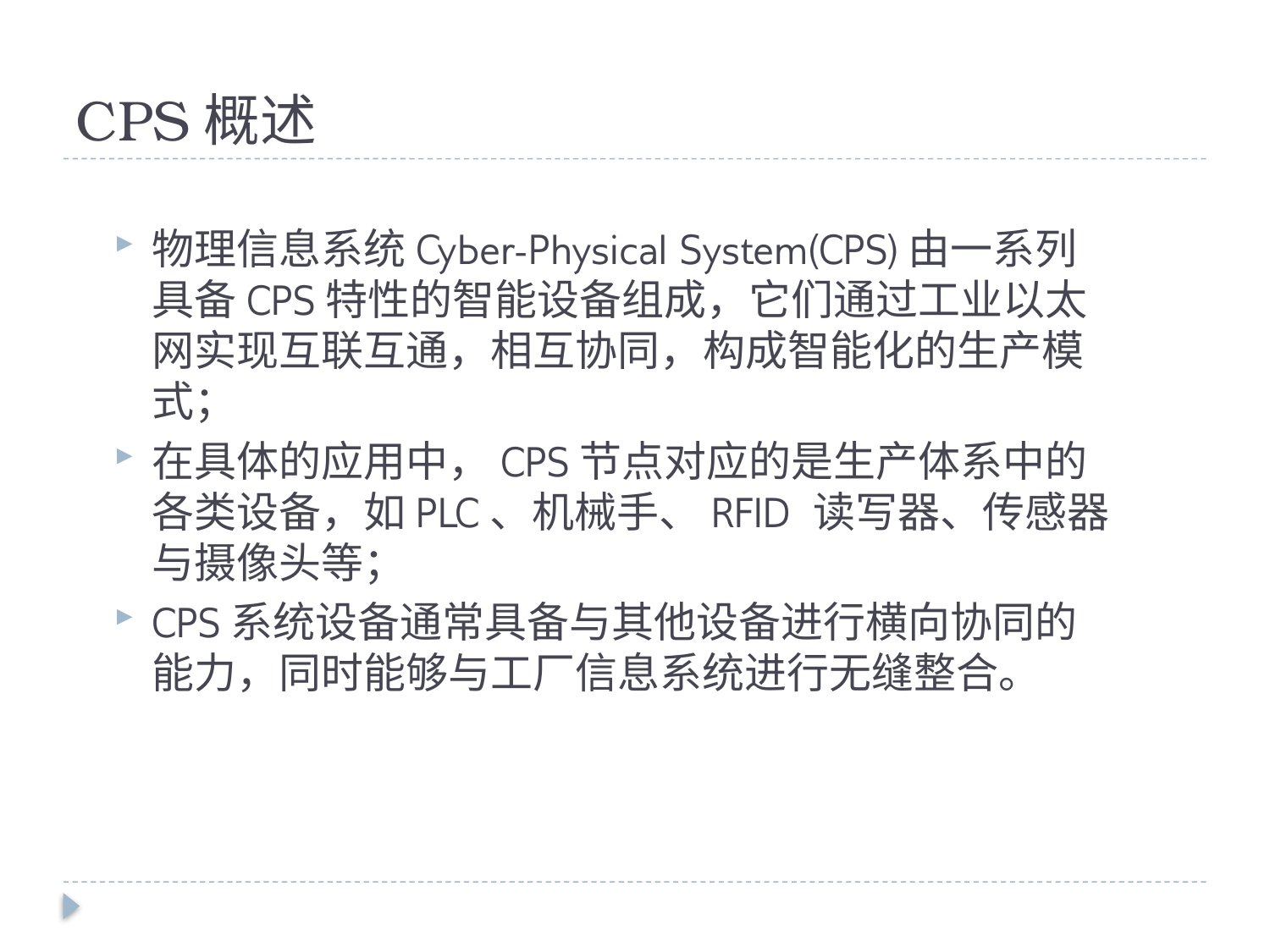

# CPS概述
物理信息系统Cyber-Physical System(CPS)由一系列具备CPS特性的智能设备组成，它们通过工业以太网实现互联互通，相互协同，构成智能化的生产模式；
在具体的应用中，CPS节点对应的是生产体系中的各类设备，如PLC、机械手、RFID 读写器、传感器与摄像头等；
CPS系统设备通常具备与其他设备进行横向协同的能力，同时能够与工厂信息系统进行无缝整合。